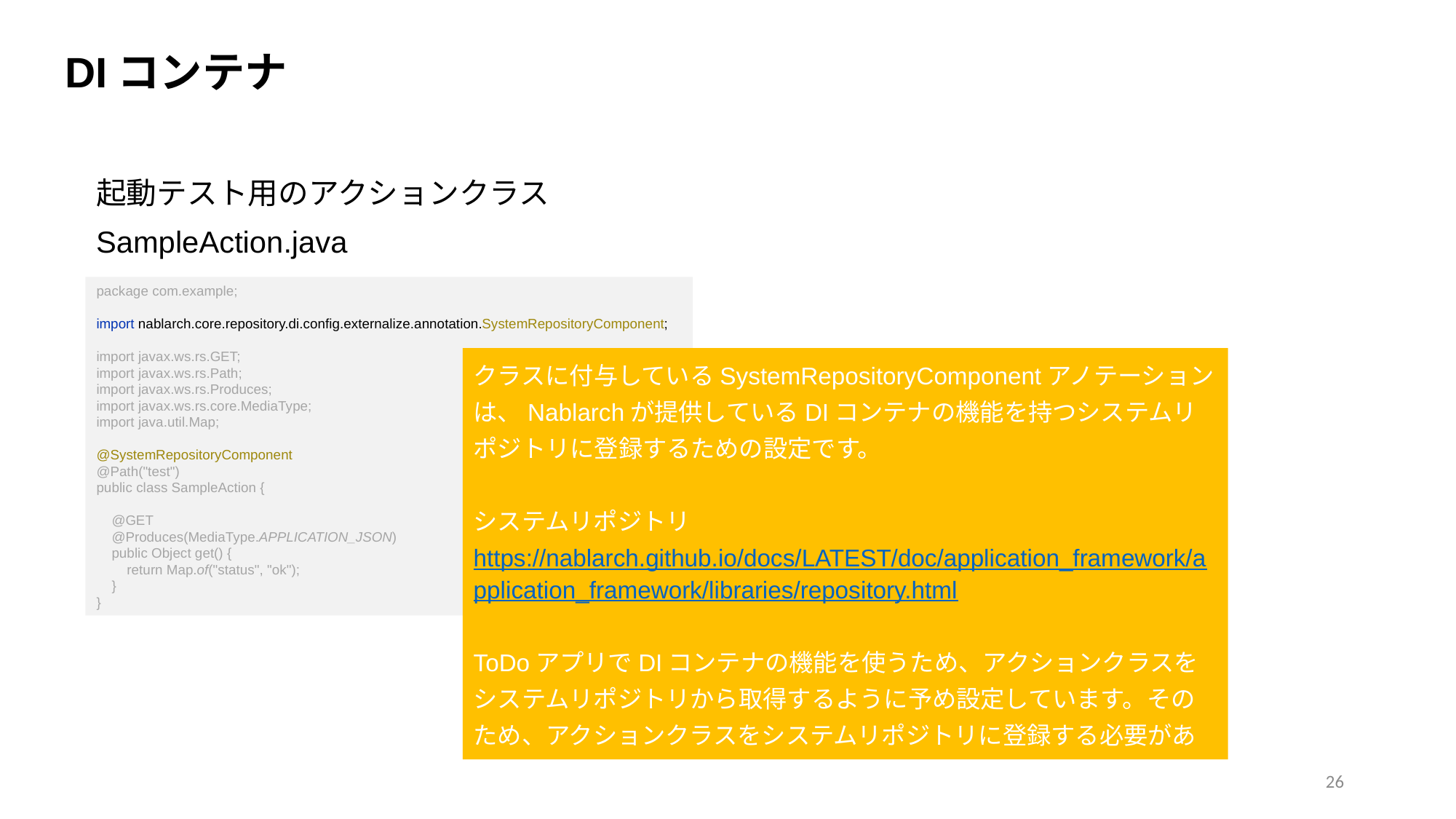

DIコンテナ
起動テスト用のアクションクラス
SampleAction.java
package com.example;
import nablarch.core.repository.di.config.externalize.annotation.SystemRepositoryComponent;
import javax.ws.rs.GET;
import javax.ws.rs.Path;
import javax.ws.rs.Produces;
import javax.ws.rs.core.MediaType;
import java.util.Map;
@SystemRepositoryComponent
@Path("test")
public class SampleAction {
    @GET
    @Produces(MediaType.APPLICATION_JSON)
    public Object get() {
        return Map.of("status", "ok");
    }
}
クラスに付与しているSystemRepositoryComponentアノテーションは、Nablarchが提供しているDIコンテナの機能を持つシステムリポジトリに登録するための設定です。

システムリポジトリ
https://nablarch.github.io/docs/LATEST/doc/application_framework/application_framework/libraries/repository.html

ToDoアプリでDIコンテナの機能を使うため、アクションクラスをシステムリポジトリから取得するように予め設定しています。そのため、アクションクラスをシステムリポジトリに登録する必要があります。
26